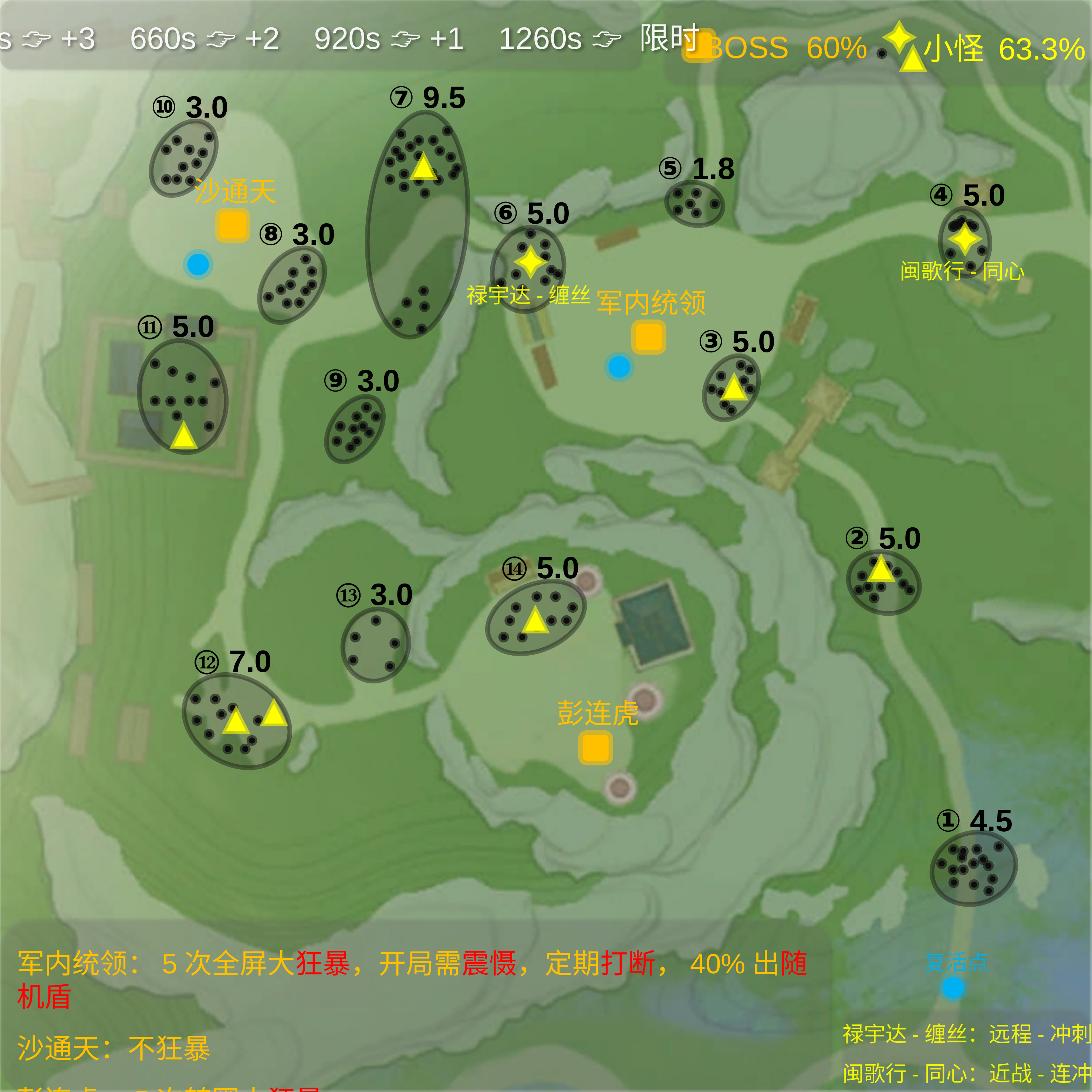

420s 👉 +3    660s 👉 +2    920s 👉 +1    1260s 👉 限时

小怪 63.3%
BOSS  60%

⑦ 9.5
⑩ 3.0

⑤ 1.8

沙通天
④ 5.0

⑥ 5.0

⑧ 3.0

闽歌行-同心

禄宇达-缠丝

军内统领

⑪ 5.0

③ 5.0

⑨ 3.0

② 5.0
⑭ 5.0

⑬ 3.0

⑫ 7.0

彭连虎

① 4.5

军内统领：5次全屏大狂暴，开局需震慑，定期打断，40%出随机盾
沙通天：不狂暴
彭连虎：5次转圈大狂暴
复活点

禄宇达-缠丝：远程-冲刺
闽歌行-同心：近战-连冲